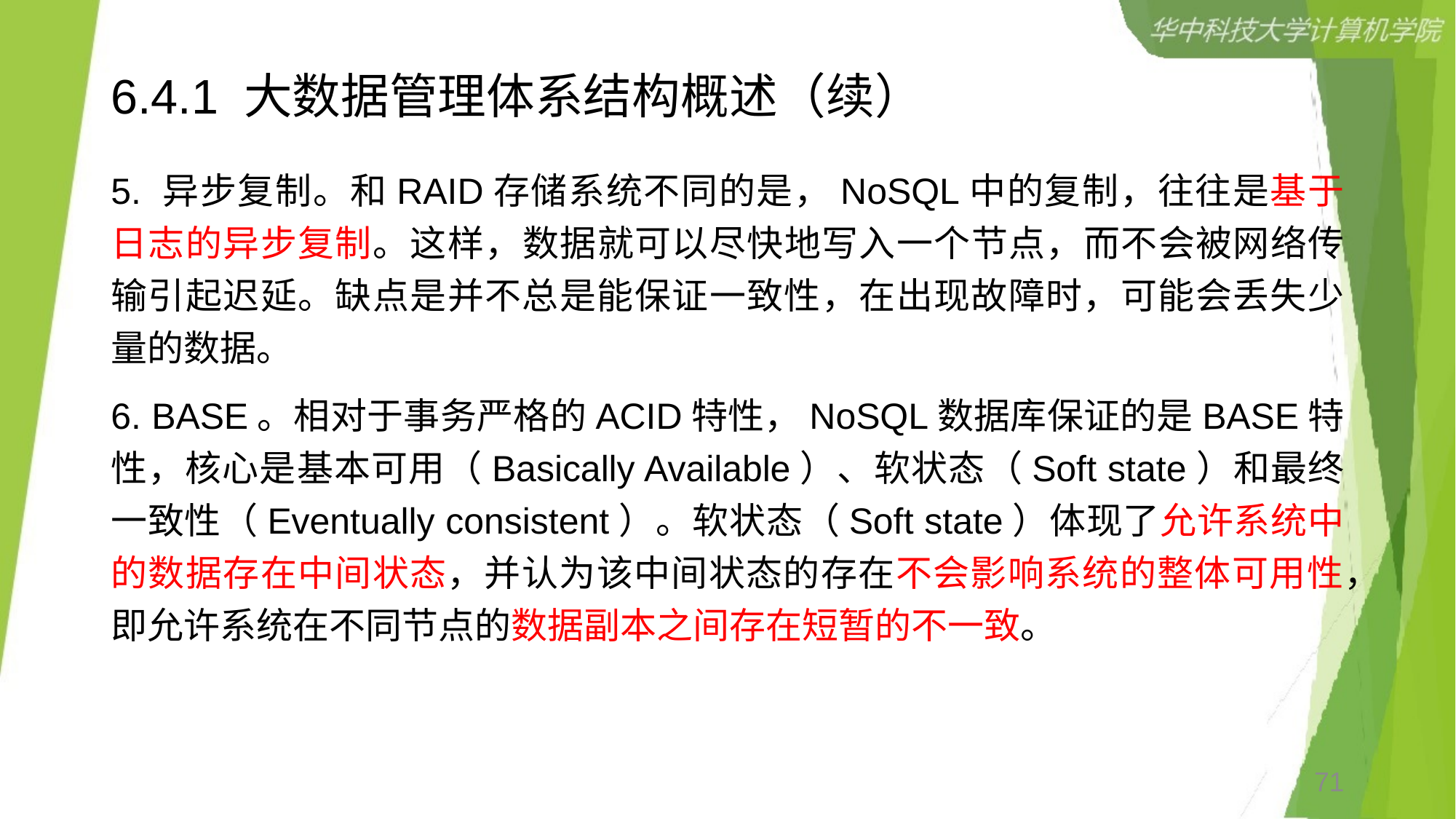

# 6.4.1 大数据管理体系结构概述（续）
5. 异步复制。和RAID存储系统不同的是，NoSQL中的复制，往往是基于日志的异步复制。这样，数据就可以尽快地写入一个节点，而不会被网络传输引起迟延。缺点是并不总是能保证一致性，在出现故障时，可能会丢失少量的数据。
6. BASE。相对于事务严格的ACID特性，NoSQL数据库保证的是BASE特性，核心是基本可用（Basically Available）、软状态（Soft state）和最终一致性（Eventually consistent）。软状态（Soft state）体现了允许系统中的数据存在中间状态，并认为该中间状态的存在不会影响系统的整体可用性，即允许系统在不同节点的数据副本之间存在短暂的不一致。
71